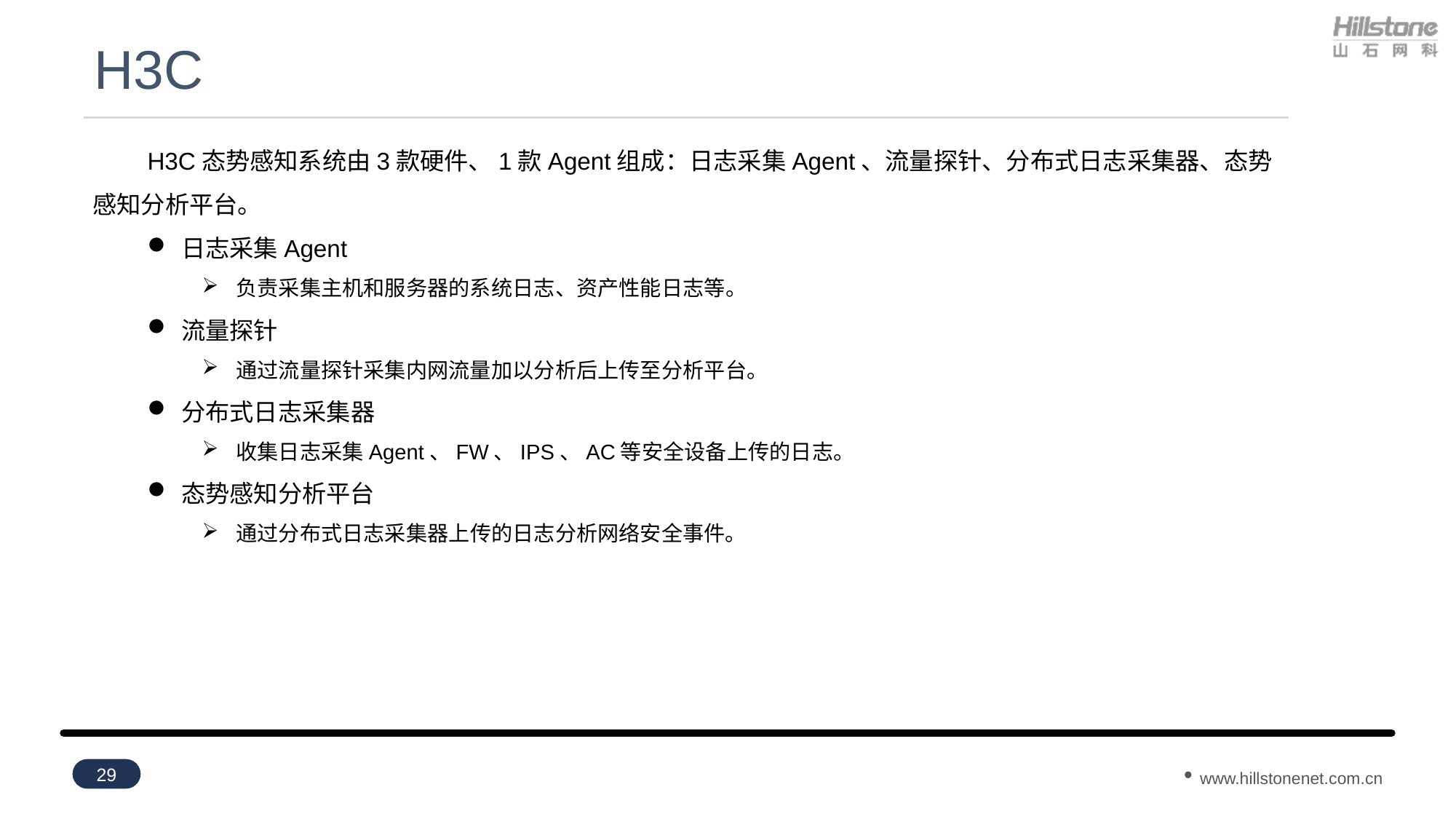

# H3C
H3C态势感知系统由3款硬件、1款Agent组成：日志采集Agent、流量探针、分布式日志采集器、态势感知分析平台。
日志采集Agent
负责采集主机和服务器的系统日志、资产性能日志等。
流量探针
通过流量探针采集内网流量加以分析后上传至分析平台。
分布式日志采集器
收集日志采集Agent、FW、IPS、AC等安全设备上传的日志。
态势感知分析平台
通过分布式日志采集器上传的日志分析网络安全事件。
29